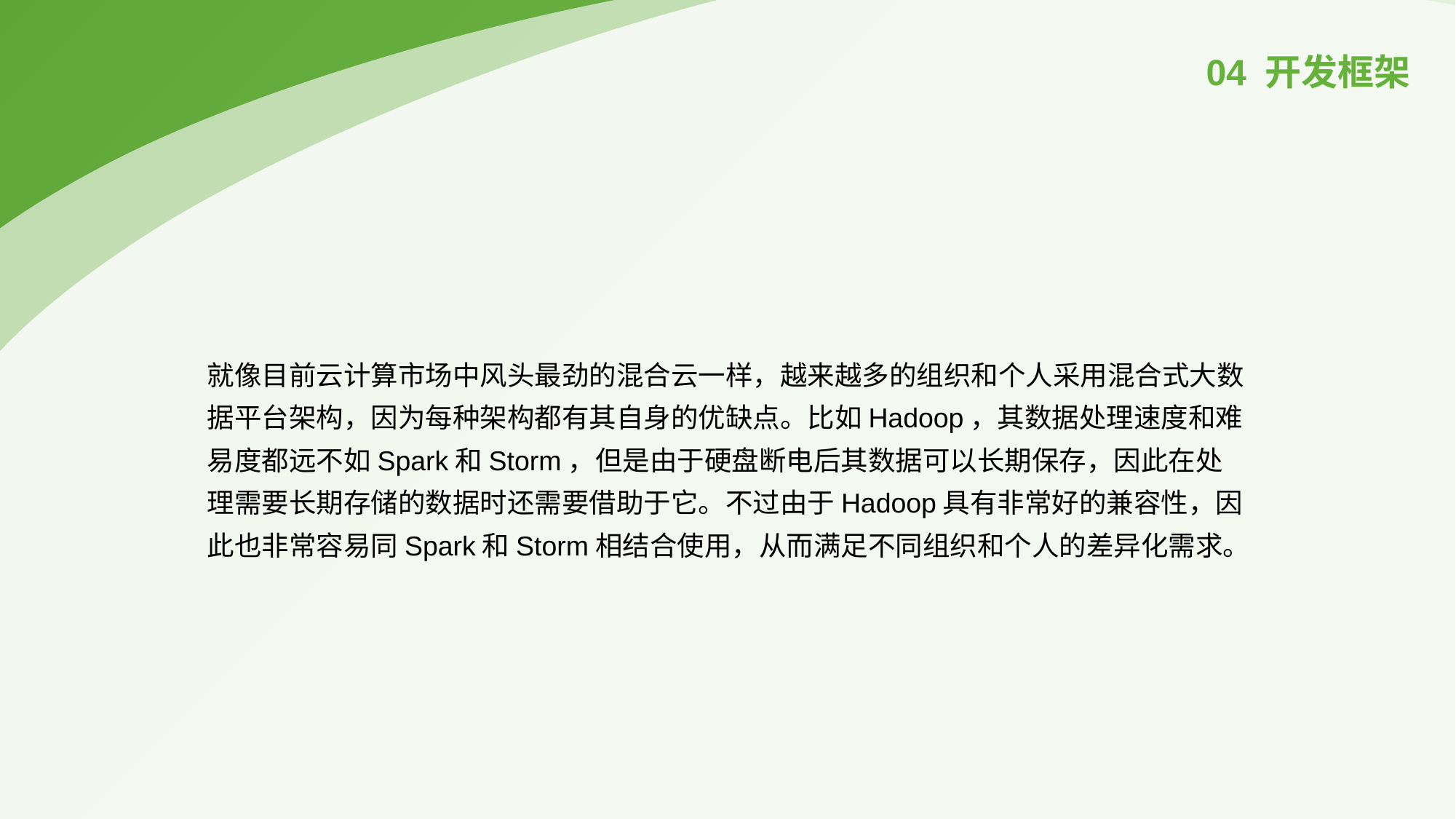

04 开发框架
就像目前云计算市场中风头最劲的混合云一样，越来越多的组织和个人采用混合式大数据平台架构，因为每种架构都有其自身的优缺点。比如Hadoop，其数据处理速度和难易度都远不如Spark和Storm，但是由于硬盘断电后其数据可以长期保存，因此在处理需要长期存储的数据时还需要借助于它。不过由于Hadoop具有非常好的兼容性，因此也非常容易同Spark和Storm相结合使用，从而满足不同组织和个人的差异化需求。